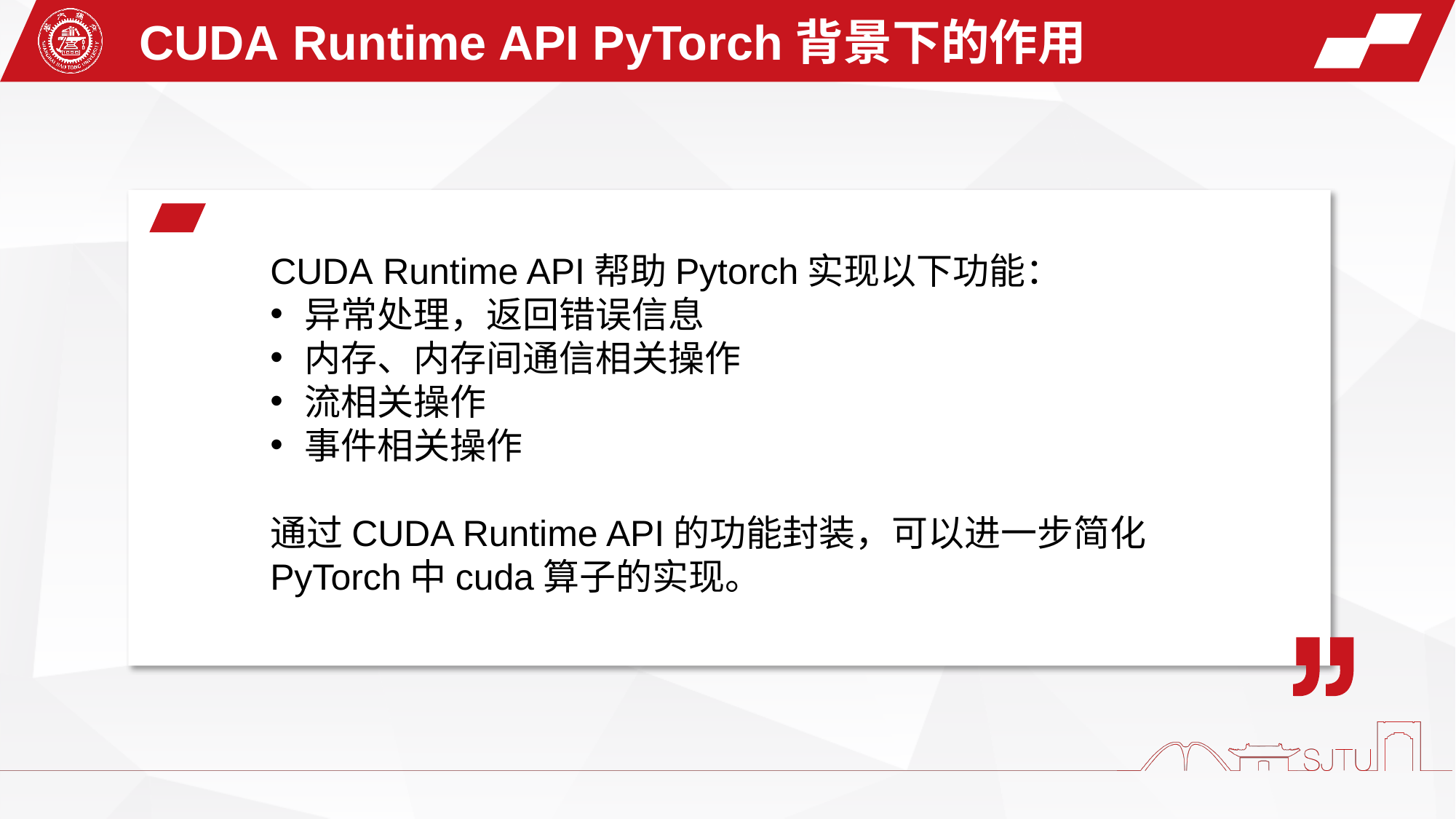

CUDA Runtime API PyTorch背景下的作用

CUDA Runtime API帮助Pytorch实现以下功能：
异常处理，返回错误信息
内存、内存间通信相关操作
流相关操作
事件相关操作

通过CUDA Runtime API的功能封装，可以进一步简化PyTorch中cuda算子的实现。